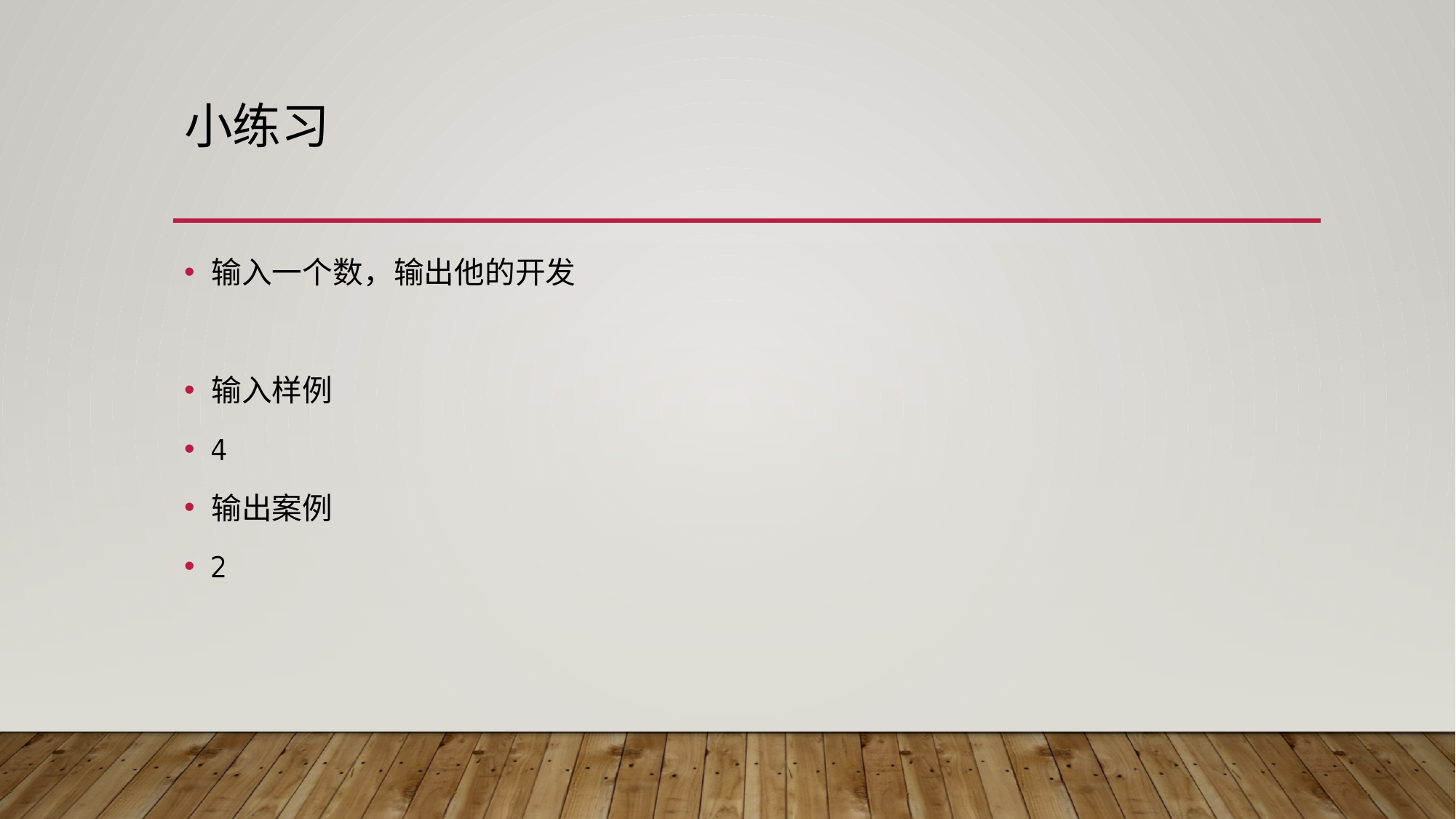

# 小练习
输入一个数，输出他的开发

输入样例
4
输出案例
2